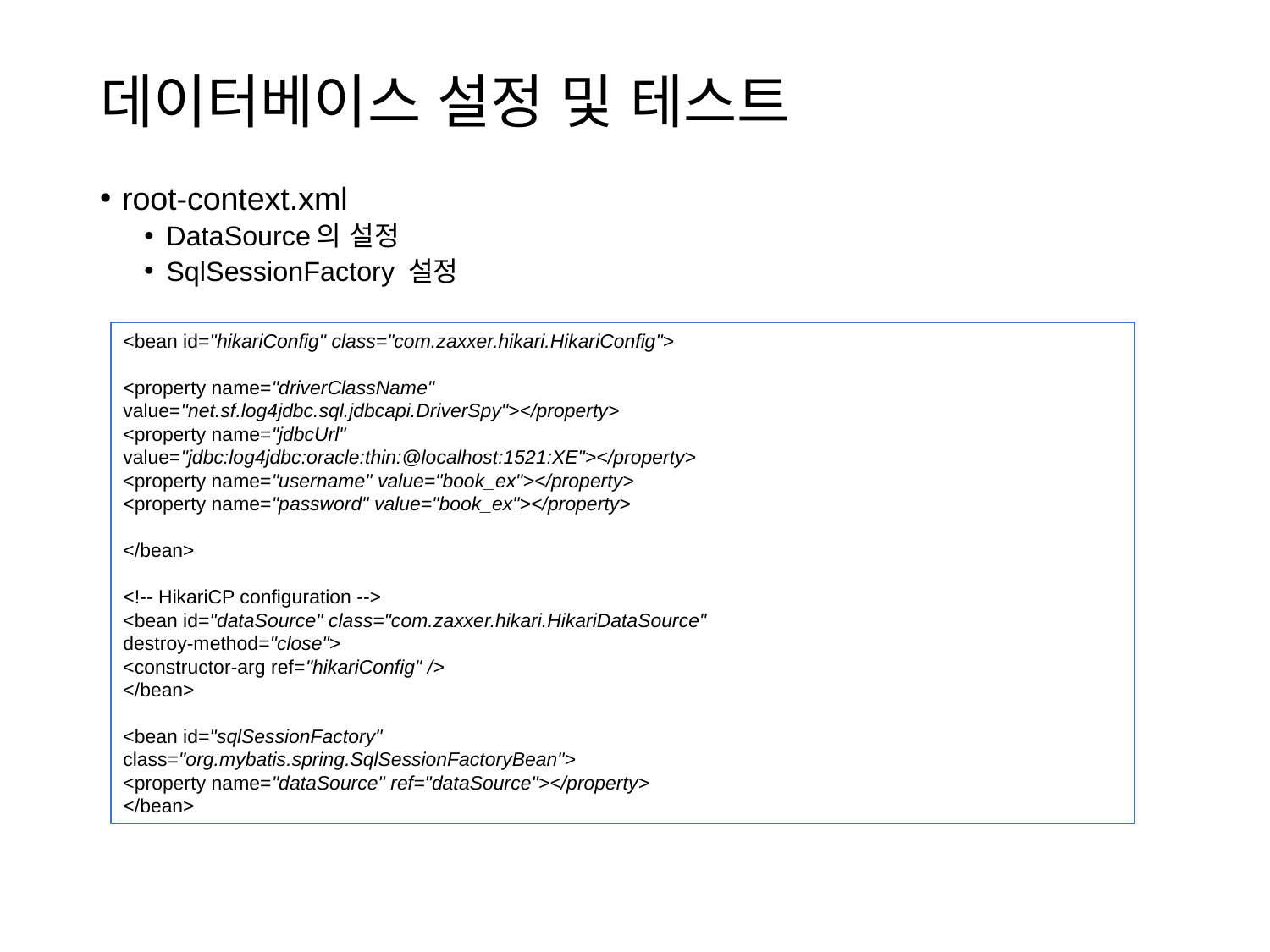

# 데이터베이스 설정 및 테스트
root-context.xml
DataSource의 설정
SqlSessionFactory 설정
<bean id="hikariConfig" class="com.zaxxer.hikari.HikariConfig">

<property name="driverClassName"
value="net.sf.log4jdbc.sql.jdbcapi.DriverSpy"></property>
<property name="jdbcUrl"
value="jdbc:log4jdbc:oracle:thin:@localhost:1521:XE"></property>
<property name="username" value="book_ex"></property>
<property name="password" value="book_ex"></property>

</bean>

<!-- HikariCP configuration -->
<bean id="dataSource" class="com.zaxxer.hikari.HikariDataSource"
destroy-method="close">
<constructor-arg ref="hikariConfig" />
</bean>

<bean id="sqlSessionFactory"
class="org.mybatis.spring.SqlSessionFactoryBean">
<property name="dataSource" ref="dataSource"></property>
</bean>